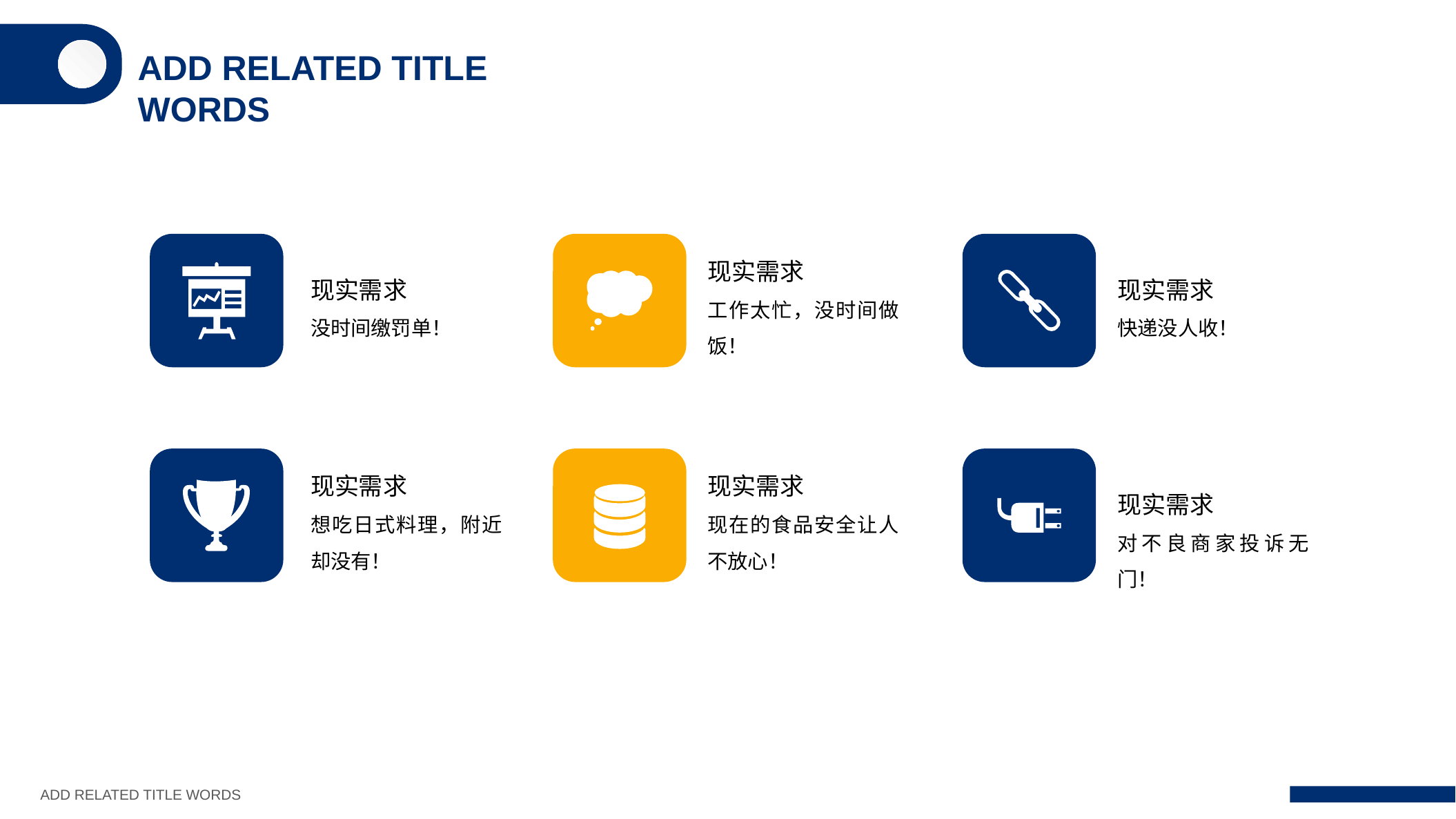

ADD RELATED TITLE WORDS

现实需求
工作太忙，没时间做饭！
现实需求
没时间缴罚单！
现实需求
快递没人收！

现实需求
想吃日式料理，附近却没有！
现实需求
现在的食品安全让人不放心！
现实需求
对不良商家投诉无门！
ADD RELATED TITLE WORDS